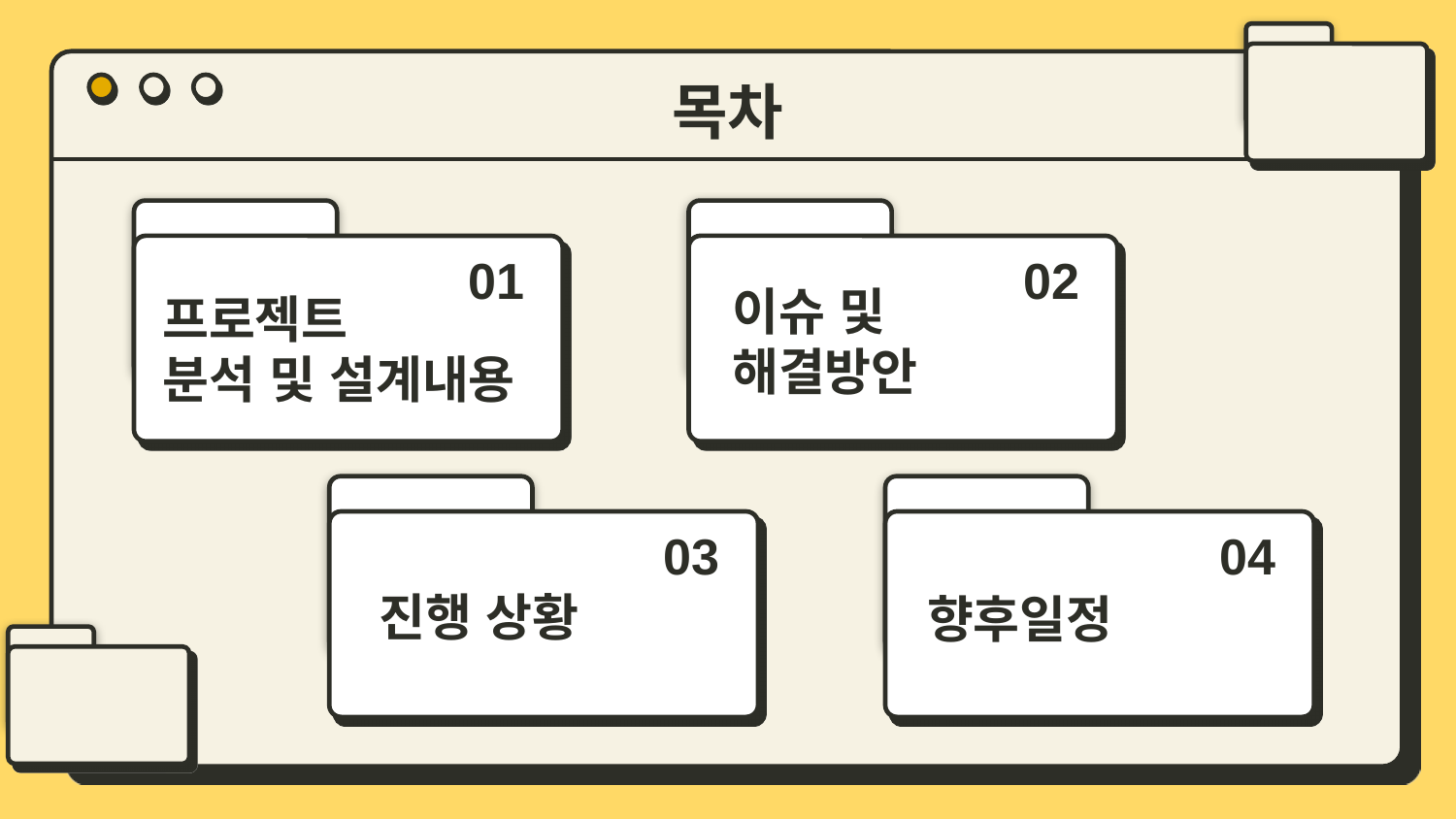

목차

01
02
이슈 및 해결방안
# 프로젝트 분석 및 설계내용

03
04
진행 상황
향후일정